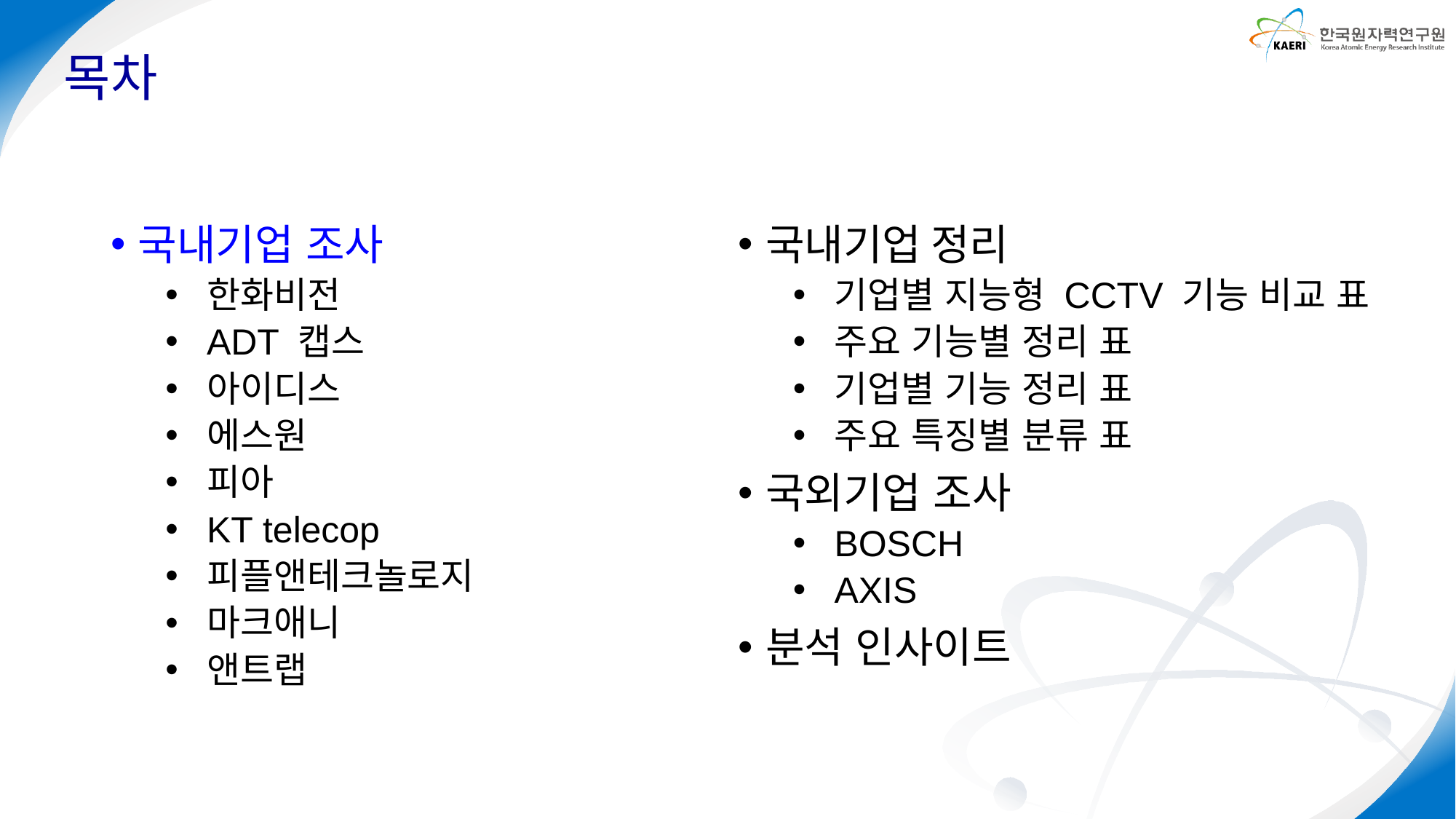

# 목차
국내기업 조사
한화비전
ADT 캡스
아이디스
에스원
피아
KT telecop
피플앤테크놀로지
마크애니
앤트랩

국내기업 정리
기업별 지능형 CCTV 기능 비교 표
주요 기능별 정리 표
기업별 기능 정리 표
주요 특징별 분류 표
국외기업 조사
BOSCH
AXIS
분석 인사이트